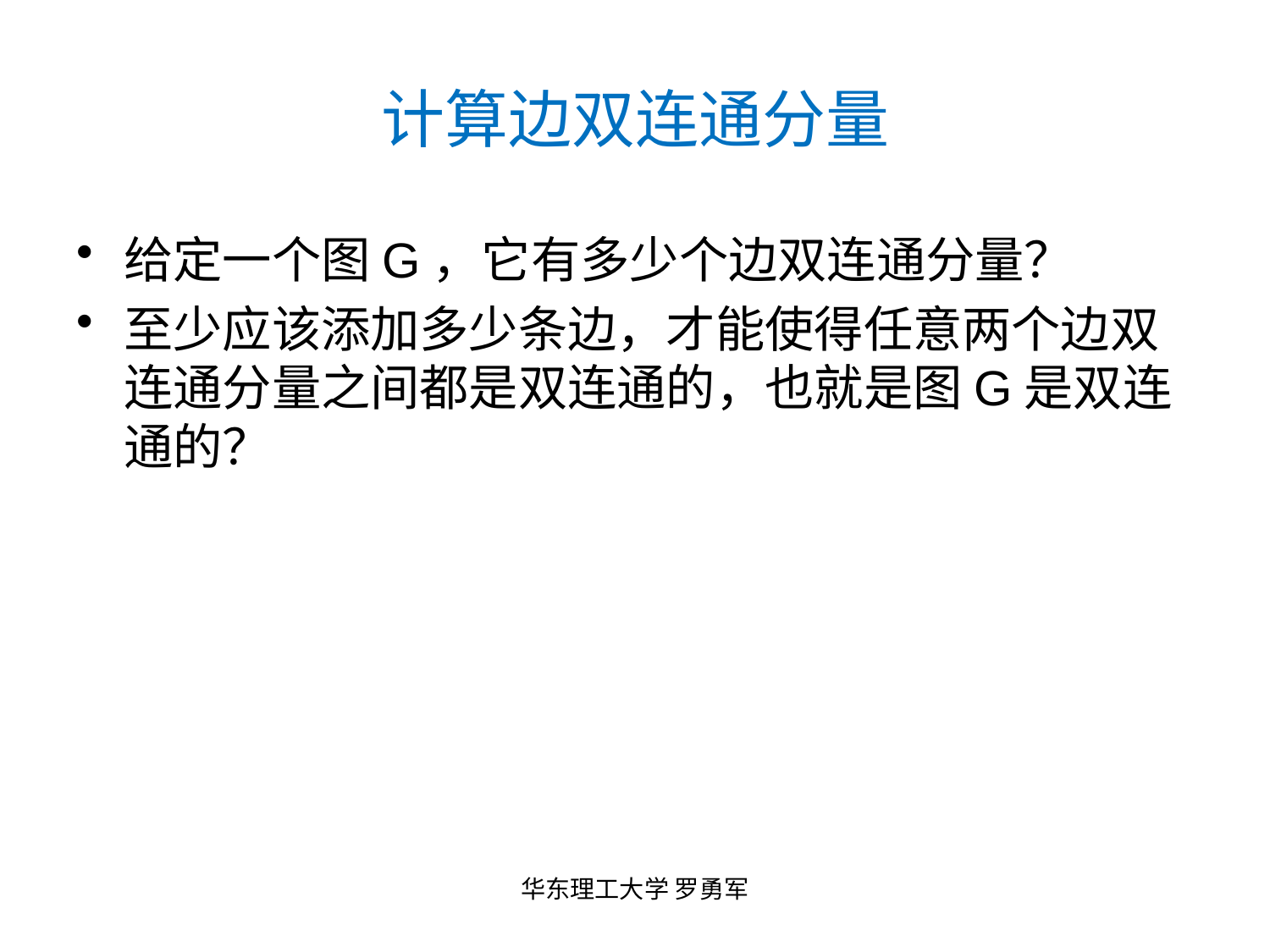

# 计算边双连通分量
给定一个图G，它有多少个边双连通分量？
至少应该添加多少条边，才能使得任意两个边双连通分量之间都是双连通的，也就是图G是双连通的？

华东理工大学 罗勇军